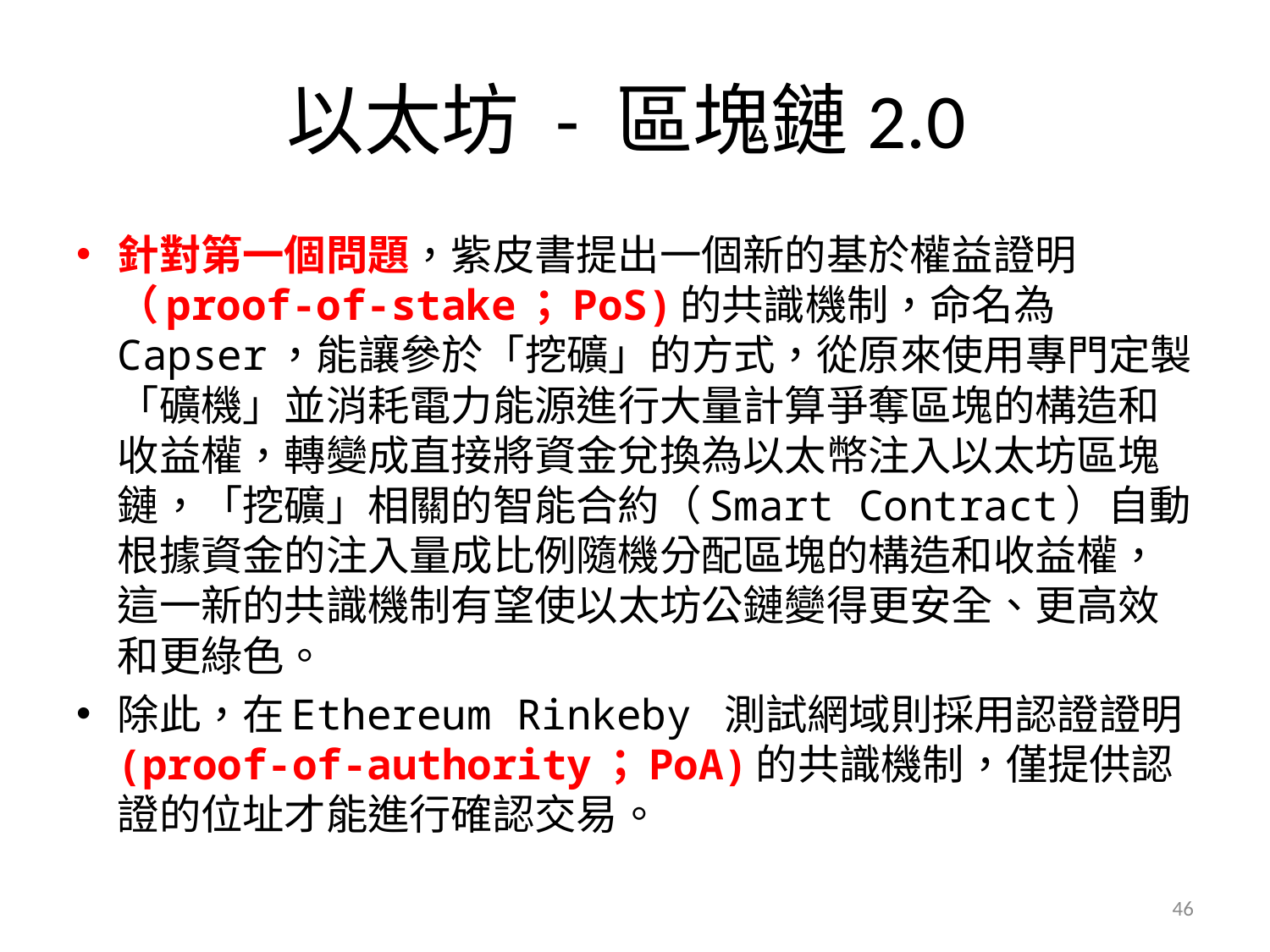

# 以太坊 - 區塊鏈2.0
針對第一個問題，紫皮書提出一個新的基於權益證明（proof-of-stake；PoS)的共識機制，命名為Capser，能讓參於「挖礦」的方式，從原來使用專門定製「礦機」並消耗電力能源進行大量計算爭奪區塊的構造和收益權，轉變成直接將資金兌換為以太幣注入以太坊區塊鏈，「挖礦」相關的智能合約（Smart Contract）自動根據資金的注入量成比例隨機分配區塊的構造和收益權，這一新的共識機制有望使以太坊公鏈變得更安全、更高效和更綠色。
除此，在Ethereum Rinkeby 測試網域則採用認證證明(proof-of-authority；PoA)的共識機制，僅提供認證的位址才能進行確認交易。
46